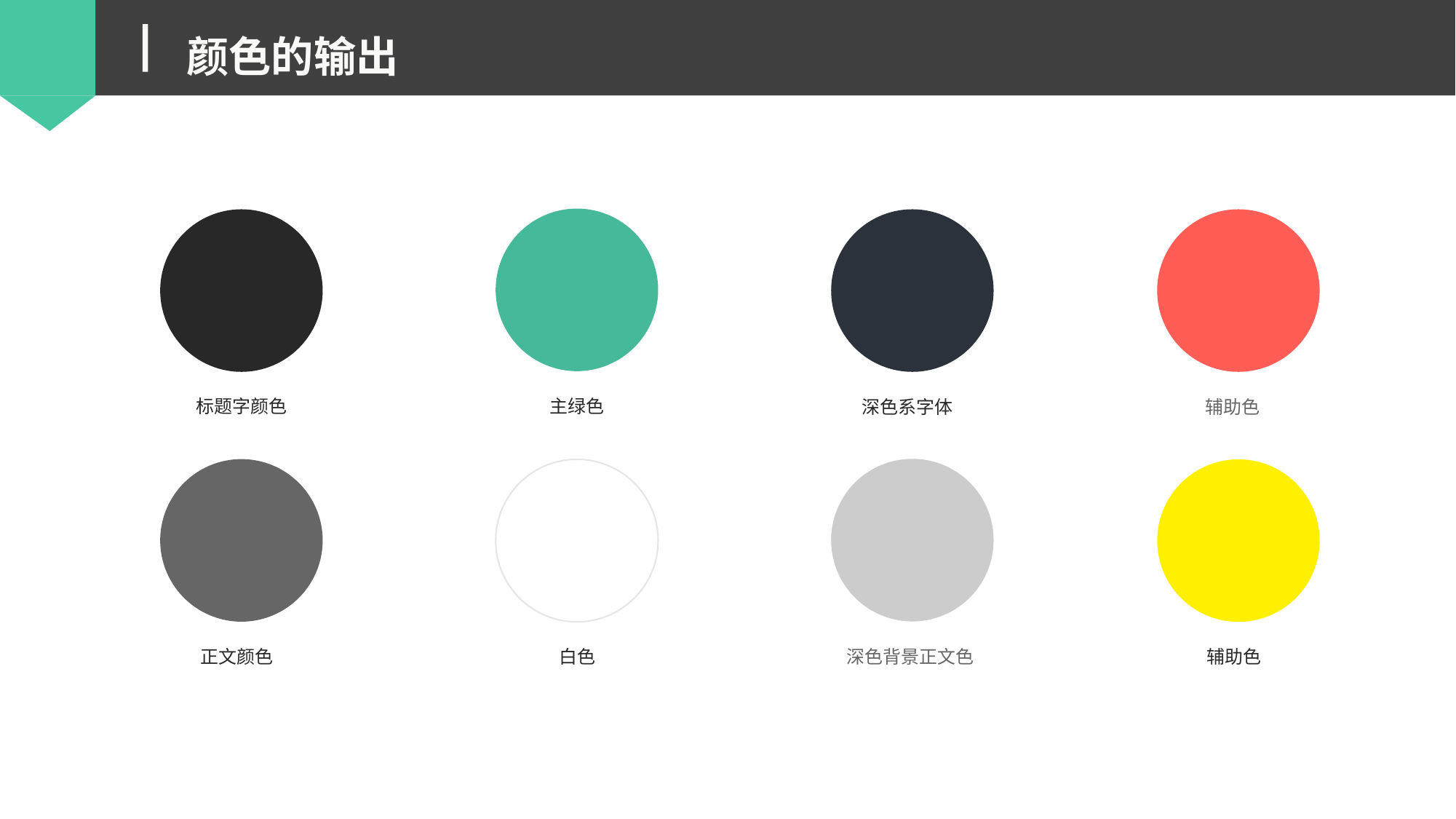

颜色的输出

主绿色

标题字颜色

深色系字体

辅助色

深色背景正文色

正文颜色

白色

辅助色